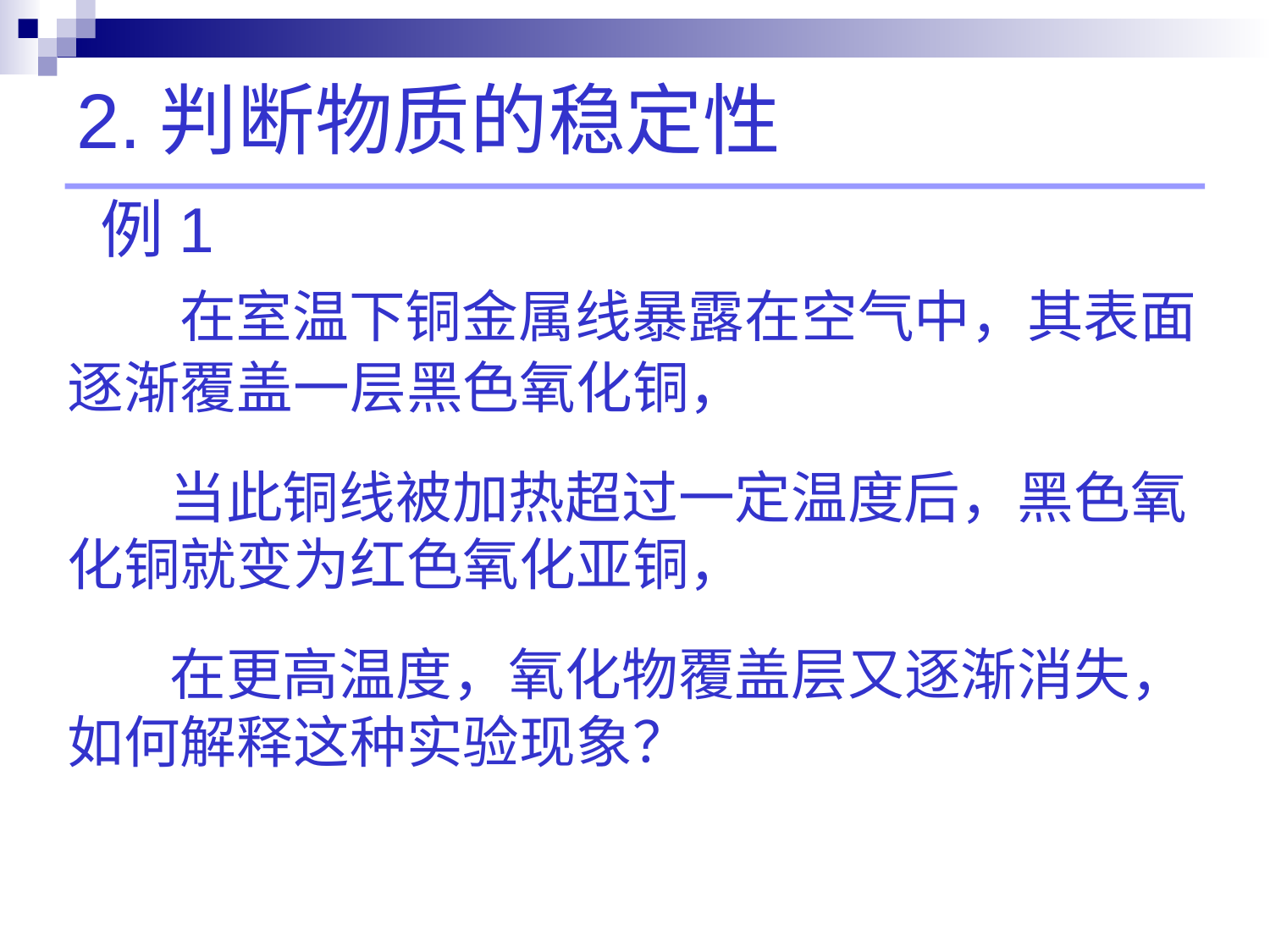

2.判断物质的稳定性
 例1
      在室温下铜金属线暴露在空气中，其表面逐渐覆盖一层黑色氧化铜，

       当此铜线被加热超过一定温度后，黑色氧化铜就变为红色氧化亚铜，

       在更高温度，氧化物覆盖层又逐渐消失，如何解释这种实验现象？